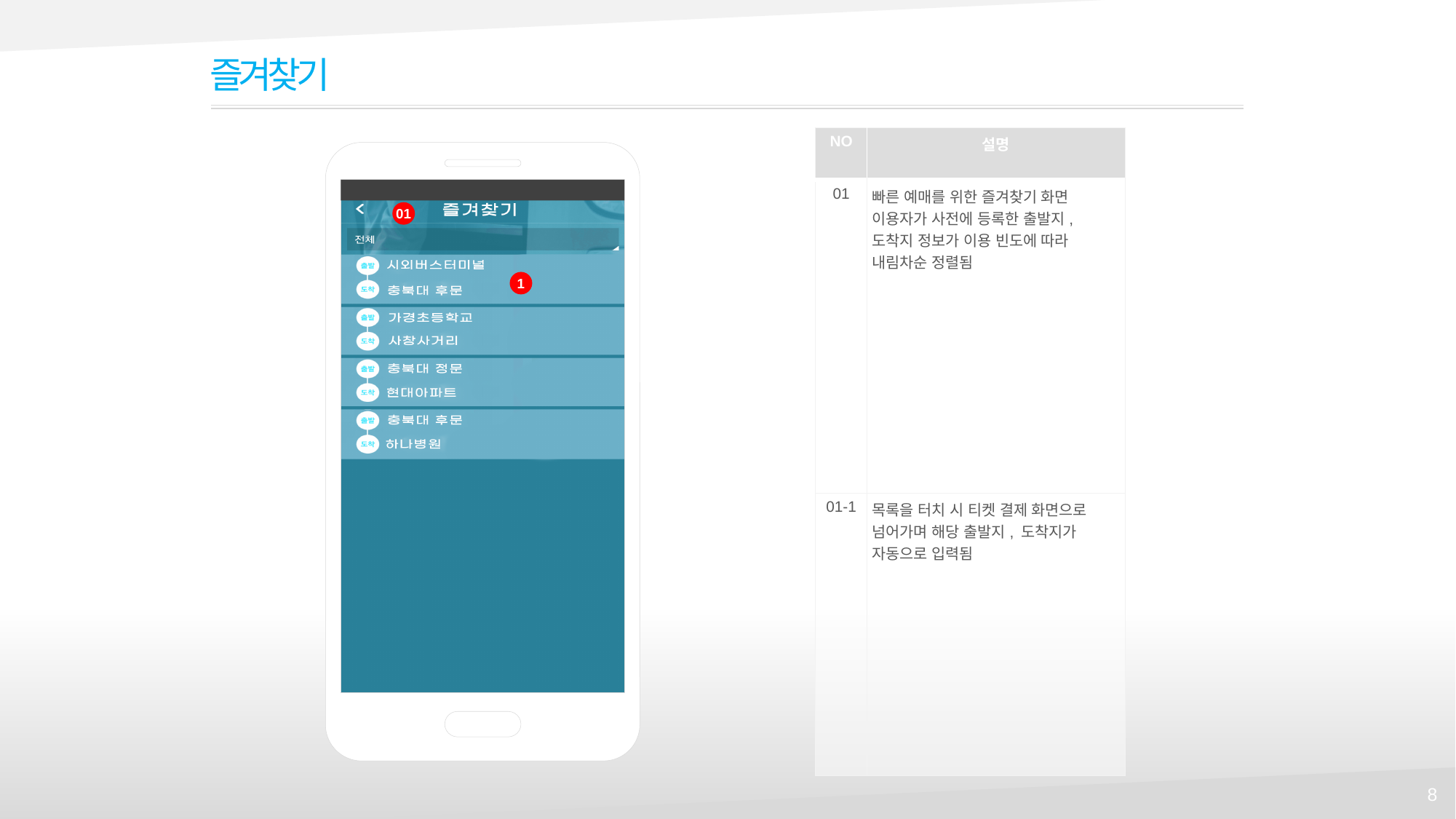

즐겨찾기

| NO | 설명 |
| --- | --- |
| 01 | 빠른 예매를 위한 즐겨찾기 화면 이용자가 사전에 등록한 출발지, 도착지 정보가 이용 빈도에 따라 내림차순 정렬됨 |
| 01-1 | 목록을 터치 시 티켓 결제 화면으로 넘어가며 해당 출발지, 도착지가 자동으로 입력됨 |

01
1

8